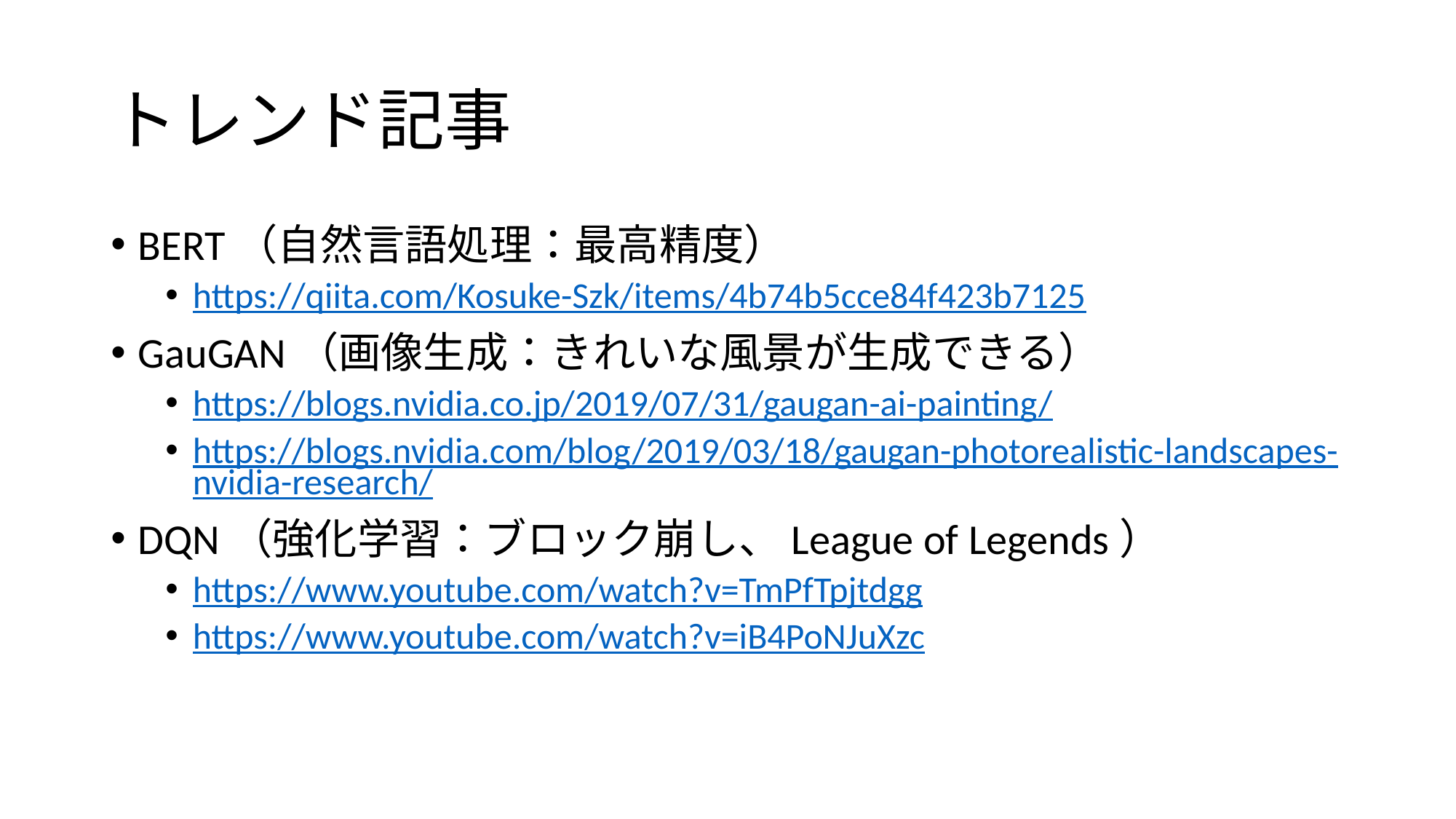

# トレンド記事
BERT（自然言語処理：最高精度）
https://qiita.com/Kosuke-Szk/items/4b74b5cce84f423b7125
GauGAN（画像生成：きれいな風景が生成できる）
https://blogs.nvidia.co.jp/2019/07/31/gaugan-ai-painting/
https://blogs.nvidia.com/blog/2019/03/18/gaugan-photorealistic-landscapes-nvidia-research/
DQN（強化学習：ブロック崩し、League of Legends）
https://www.youtube.com/watch?v=TmPfTpjtdgg
https://www.youtube.com/watch?v=iB4PoNJuXzc